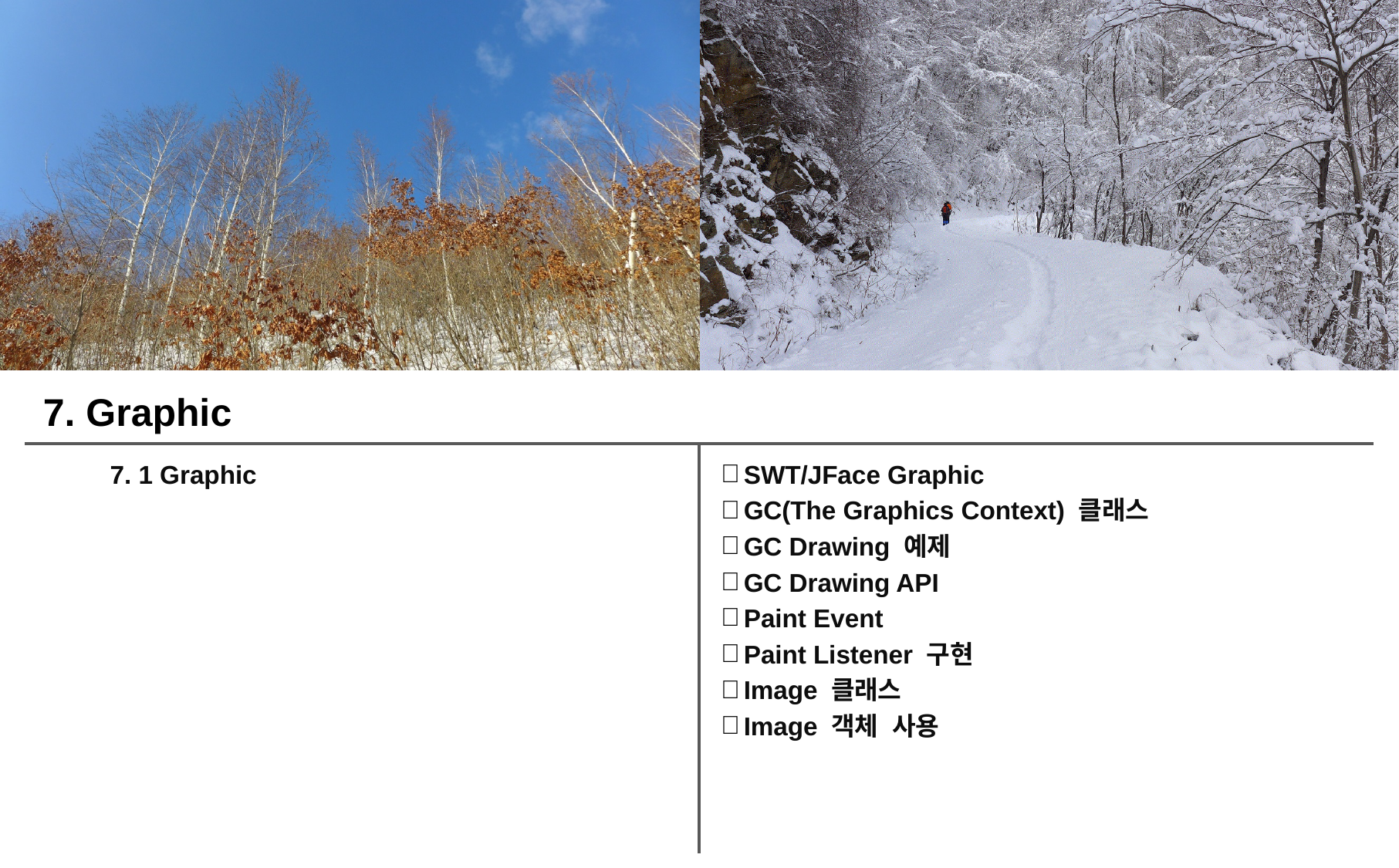

7. Graphic
7. 1 Graphic
SWT/JFace Graphic
GC(The Graphics Context) 클래스
GC Drawing 예제
GC Drawing API
Paint Event
Paint Listener 구현
Image 클래스
Image 객체  사용